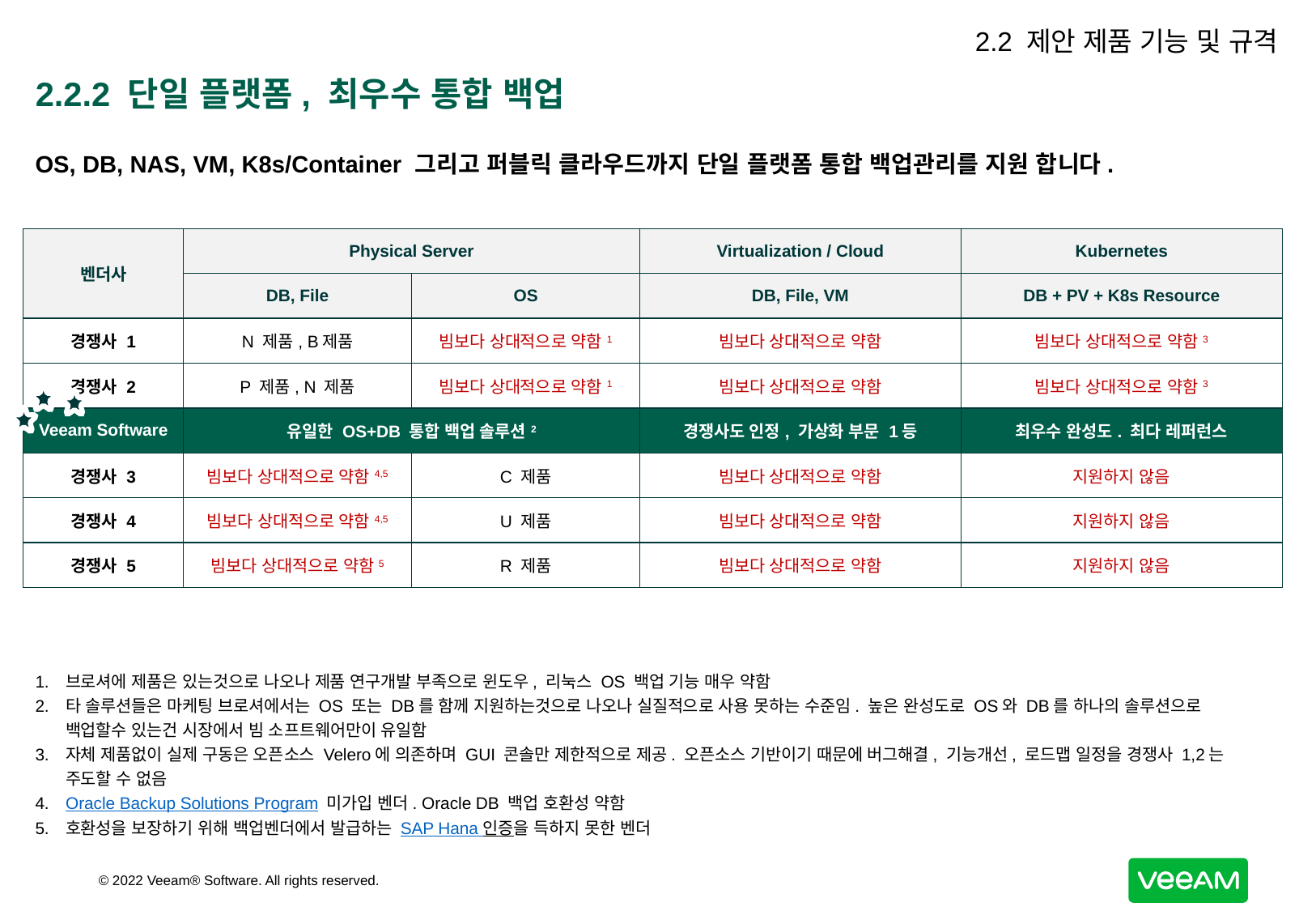

2.2 제안 제품 기능 및 규격
# 2.2.2 단일 플랫폼, 최우수 통합 백업
OS, DB, NAS, VM, K8s/Container 그리고 퍼블릭 클라우드까지 단일 플랫폼 통합 백업관리를 지원 합니다.

| 벤더사 | Physical Server |  | Virtualization / Cloud | Kubernetes |
| --- | --- | --- | --- | --- |
|  | DB, File | OS | DB, File, VM | DB + PV + K8s Resource |
| 경쟁사 1 | N 제품, B제품 | 빔보다 상대적으로 약함1 | 빔보다 상대적으로 약함 | 빔보다 상대적으로 약함3 |
| 경쟁사 2 | P 제품, N 제품 | 빔보다 상대적으로 약함1 | 빔보다 상대적으로 약함 | 빔보다 상대적으로 약함3 |
| Veeam Software | 유일한 OS+DB 통합 백업 솔루션2 |  | 경쟁사도 인정, 가상화 부문 1등 | 최우수 완성도. 최다 레퍼런스 |
| 경쟁사 3 | 빔보다 상대적으로 약함4,5 | C 제품 | 빔보다 상대적으로 약함 | 지원하지 않음 |
| 경쟁사 4 | 빔보다 상대적으로 약함4,5 | U 제품 | 빔보다 상대적으로 약함 | 지원하지 않음 |
| 경쟁사 5 | 빔보다 상대적으로 약함5 | R 제품 | 빔보다 상대적으로 약함 | 지원하지 않음 |

브로셔에 제품은 있는것으로 나오나 제품 연구개발 부족으로 윈도우, 리눅스 OS 백업 기능 매우 약함
타 솔루션들은 마케팅 브로셔에서는 OS 또는 DB를 함께 지원하는것으로 나오나 실질적으로 사용 못하는 수준임. 높은 완성도로 OS와 DB를 하나의 솔루션으로 백업할수 있는건 시장에서 빔 소프트웨어만이 유일함
자체 제품없이 실제 구동은 오픈소스 Velero에 의존하며 GUI 콘솔만 제한적으로 제공. 오픈소스 기반이기 때문에 버그해결, 기능개선, 로드맵 일정을 경쟁사 1,2는 주도할 수 없음
Oracle Backup Solutions Program 미가입 벤더. Oracle DB 백업 호환성 약함
호환성을 보장하기 위해 백업벤더에서 발급하는 SAP Hana 인증을 득하지 못한 벤더